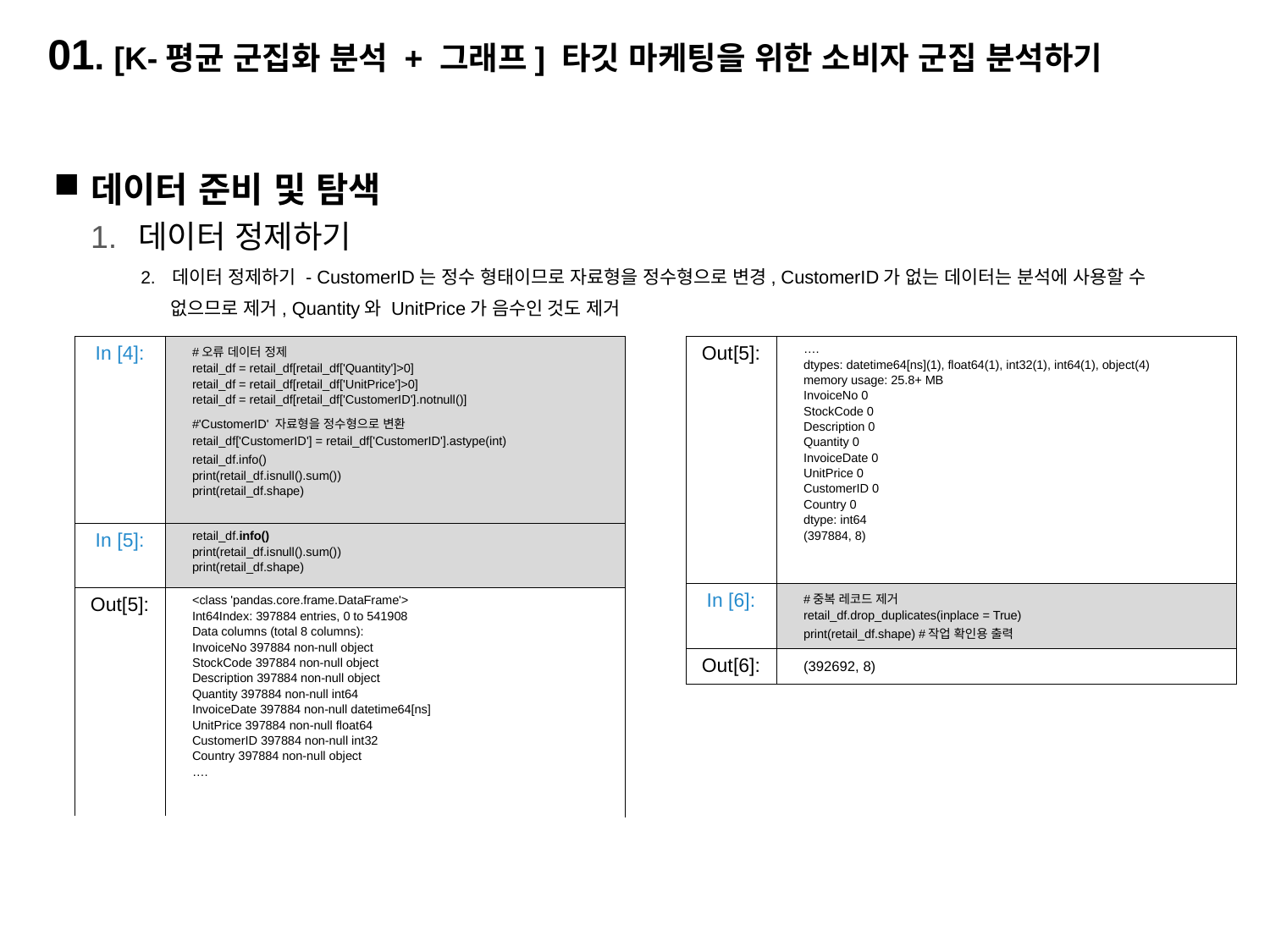

# 01. [K-평균 군집화 분석 + 그래프] 타깃 마케팅을 위한 소비자 군집 분석하기
데이터 준비 및 탐색
데이터 정제하기
데이터 정제하기 - CustomerID는 정수 형태이므로 자료형을 정수형으로 변경, CustomerID가 없는 데이터는 분석에 사용할 수
     없으므로 제거, Quantity와 UnitPrice가 음수인 것도 제거

In [4]: 오류 데이터를 필터링하고 CustomerID의 자료형을 정수형으로 변환astype(int)
In [5]: 정리한 결과를 확인하면retail_df.info( ) 데이터는 397,884개
In [6]: 중복 레코드를 제거하면drop_duplicates( ) 데이터는 392,692개
| In [4]: | #오류 데이터 정제 retail\_df = retail\_df[retail\_df['Quantity']>0] retail\_df = retail\_df[retail\_df['UnitPrice']>0] retail\_df = retail\_df[retail\_df['CustomerID'].notnull()] #'CustomerID' 자료형을 정수형으로 변환 retail\_df['CustomerID'] = retail\_df['CustomerID'].astype(int) retail\_df.info() print(retail\_df.isnull().sum()) print(retail\_df.shape) |
| --- | --- |
| In [5]: | retail\_df.info() print(retail\_df.isnull().sum()) print(retail\_df.shape) |
| Out[5]: | <class 'pandas.core.frame.DataFrame'> Int64Index: 397884 entries, 0 to 541908 Data columns (total 8 columns): InvoiceNo 397884 non-null object StockCode 397884 non-null object Description 397884 non-null object Quantity 397884 non-null int64 InvoiceDate 397884 non-null datetime64[ns] UnitPrice 397884 non-null float64 CustomerID 397884 non-null int32 Country 397884 non-null object …. |
| Out[5]: | …. dtypes: datetime64[ns](1), float64(1), int32(1), int64(1), object(4) memory usage: 25.8+ MB InvoiceNo 0 StockCode 0 Description 0 Quantity 0 InvoiceDate 0 UnitPrice 0 CustomerID 0 Country 0 dtype: int64 (397884, 8) |
| --- | --- |
| In [6]: | #중복 레코드 제거 retail\_df.drop\_duplicates(inplace = True) print(retail\_df.shape) #작업 확인용 출력 |
| Out[6]: | (392692, 8) |